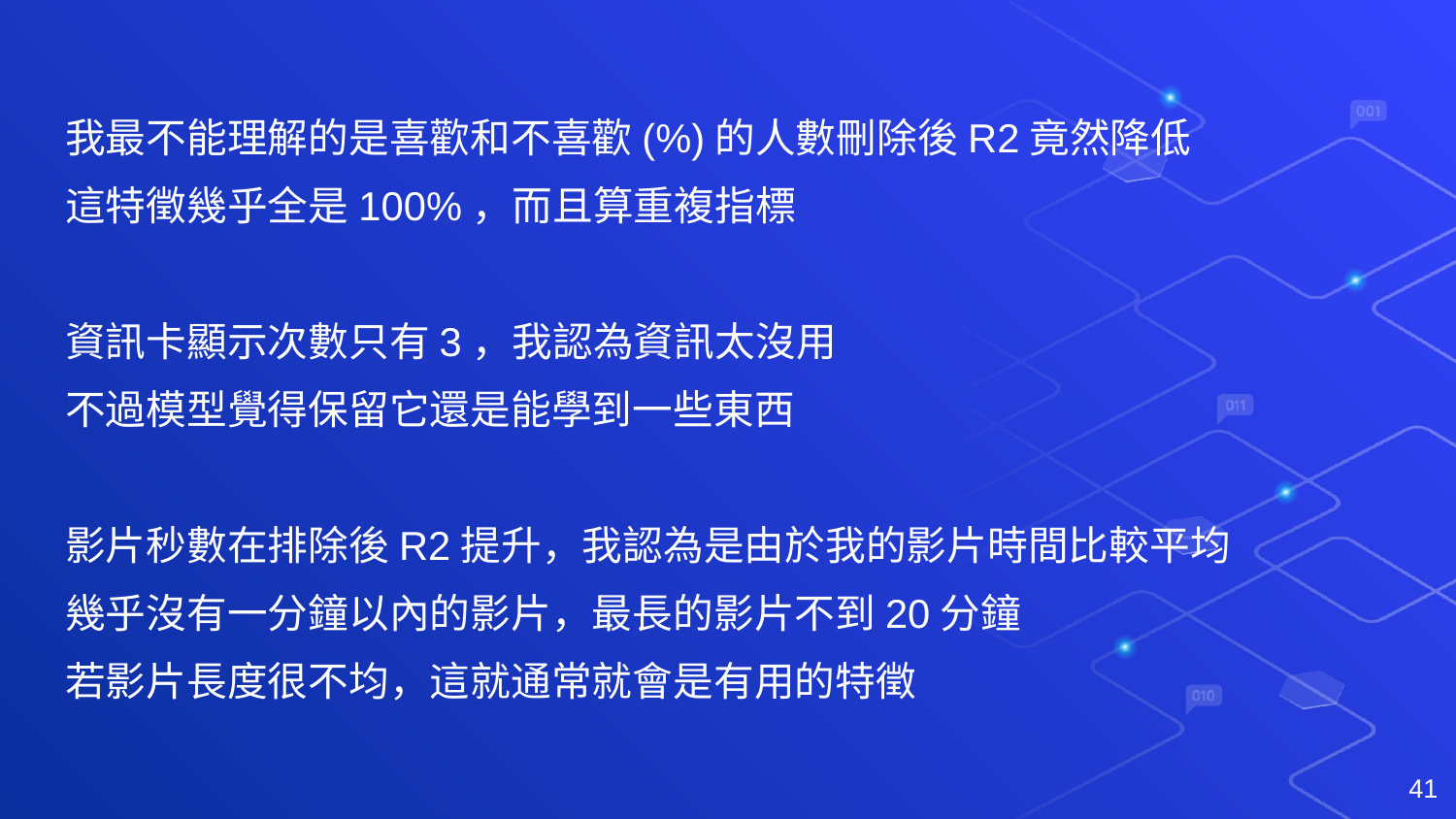

我最不能理解的是喜歡和不喜歡(%)的人數刪除後R2竟然降低
這特徵幾乎全是100%，而且算重複指標

資訊卡顯示次數只有3，我認為資訊太沒用
不過模型覺得保留它還是能學到一些東西

影片秒數在排除後R2提升，我認為是由於我的影片時間比較平均
幾乎沒有一分鐘以內的影片，最長的影片不到20分鐘
若影片長度很不均，這就通常就會是有用的特徵
41